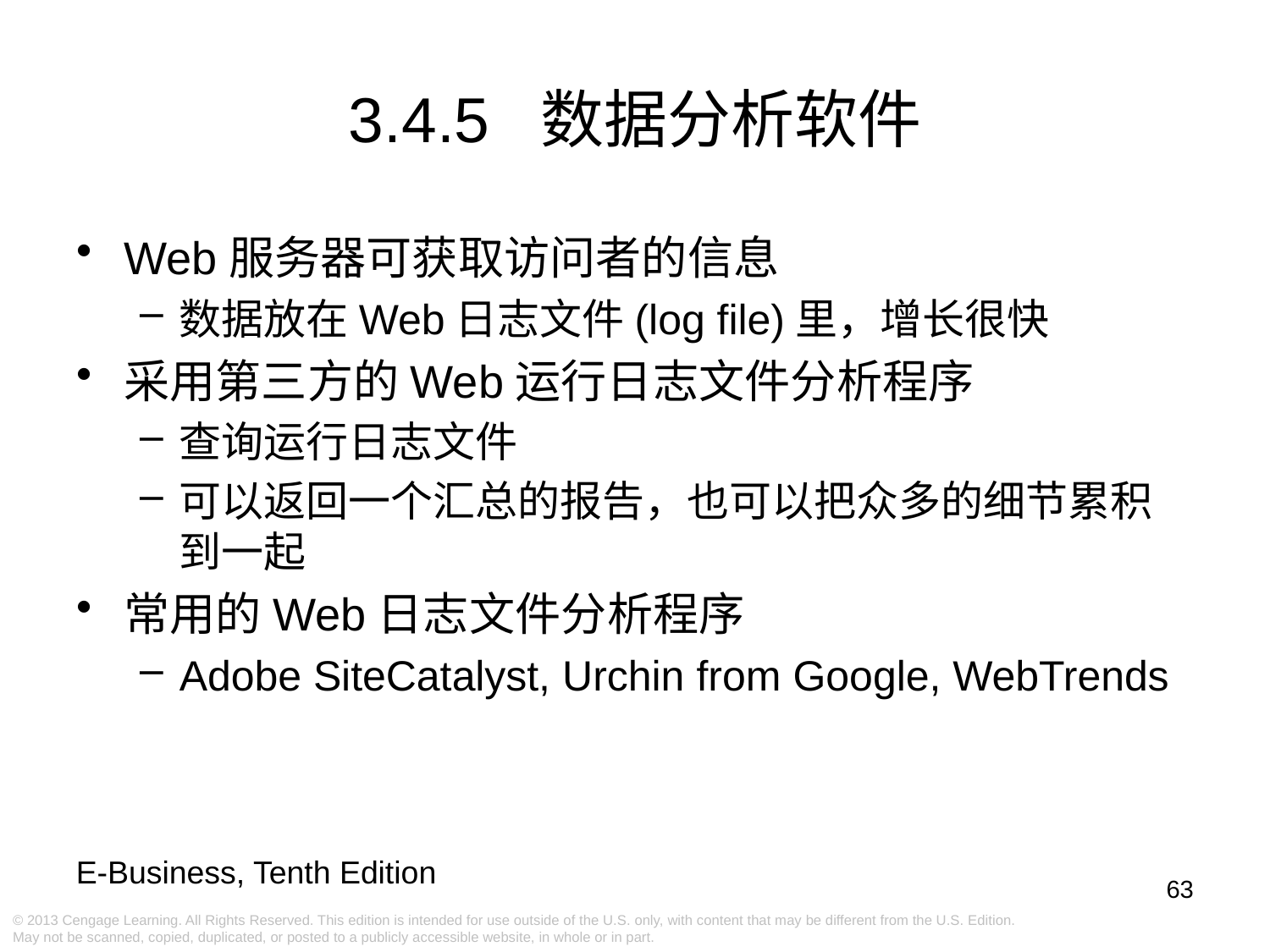

# 3.4.5  数据分析软件
Web服务器可获取访问者的信息
数据放在Web日志文件(log file)里，增长很快
采用第三方的Web运行日志文件分析程序
查询运行日志文件
可以返回一个汇总的报告，也可以把众多的细节累积到一起
常用的Web日志文件分析程序
Adobe SiteCatalyst, Urchin from Google, WebTrends
63